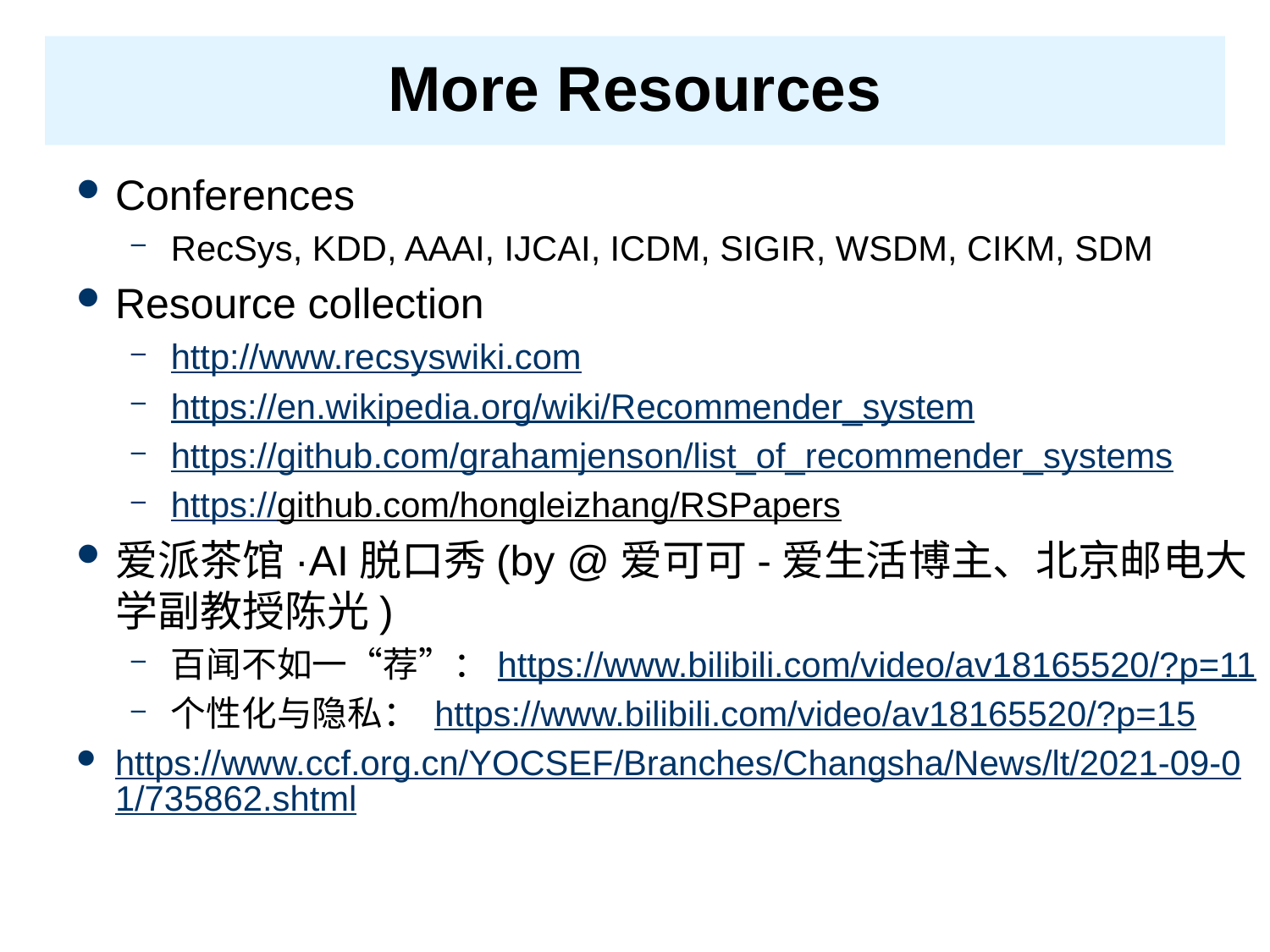

# More Resources
Conferences
RecSys, KDD, AAAI, IJCAI, ICDM, SIGIR, WSDM, CIKM, SDM
Resource collection
http://www.recsyswiki.com
https://en.wikipedia.org/wiki/Recommender_system
https://github.com/grahamjenson/list_of_recommender_systems
https://github.com/hongleizhang/RSPapers
爱派茶馆·AI脱口秀(by @爱可可-爱生活博主、北京邮电大学副教授陈光)
百闻不如一“荐”：https://www.bilibili.com/video/av18165520/?p=11
个性化与隐私： https://www.bilibili.com/video/av18165520/?p=15
https://www.ccf.org.cn/YOCSEF/Branches/Changsha/News/lt/2021-09-01/735862.shtml